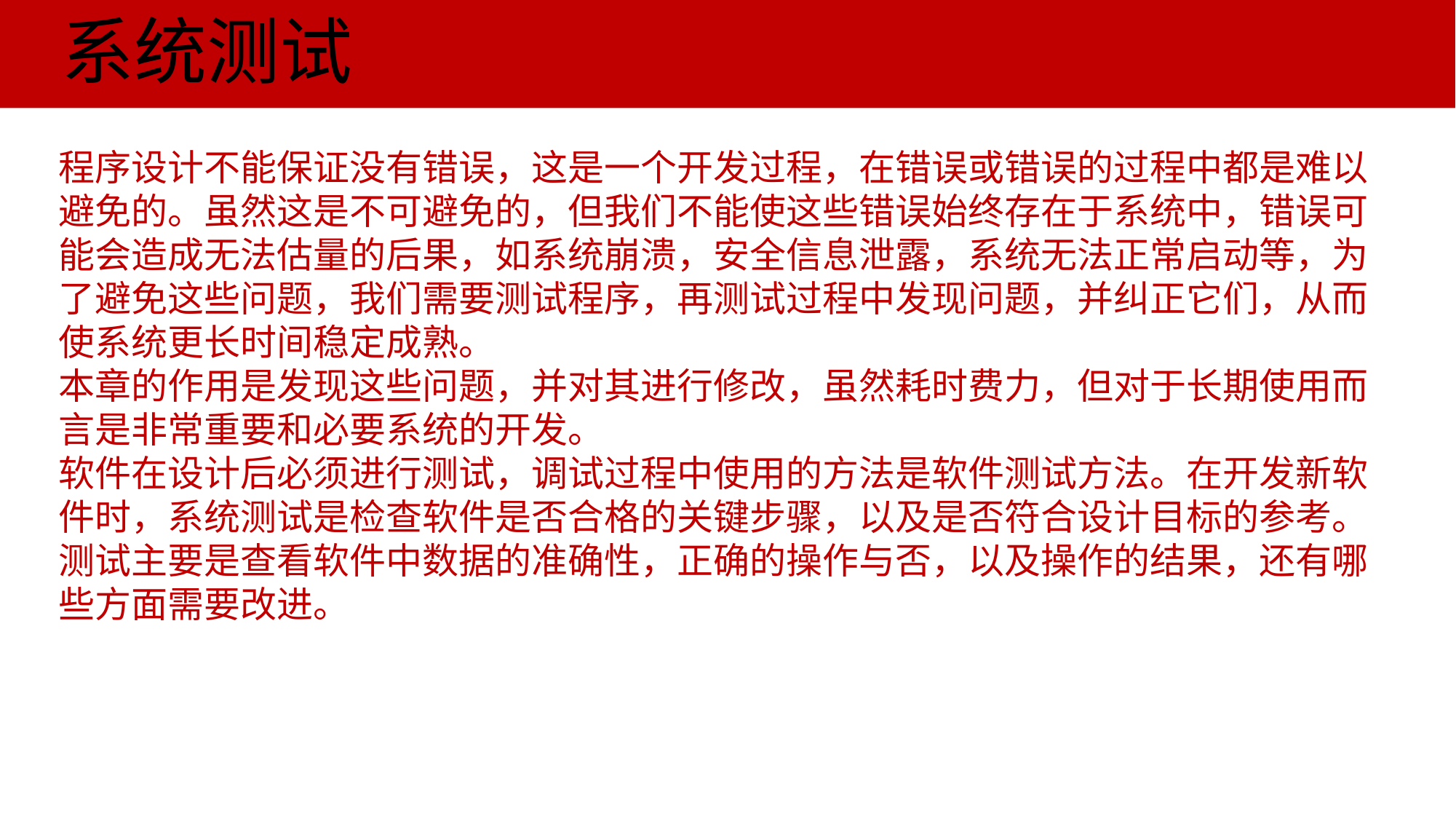

系统测试
程序设计不能保证没有错误，这是一个开发过程，在错误或错误的过程中都是难以避免的。虽然这是不可避免的，但我们不能使这些错误始终存在于系统中，错误可能会造成无法估量的后果，如系统崩溃，安全信息泄露，系统无法正常启动等，为了避免这些问题，我们需要测试程序，再测试过程中发现问题，并纠正它们，从而使系统更长时间稳定成熟。
本章的作用是发现这些问题，并对其进行修改，虽然耗时费力，但对于长期使用而言是非常重要和必要系统的开发。
软件在设计后必须进行测试，调试过程中使用的方法是软件测试方法。在开发新软件时，系统测试是检查软件是否合格的关键步骤，以及是否符合设计目标的参考。测试主要是查看软件中数据的准确性，正确的操作与否，以及操作的结果，还有哪些方面需要改进。